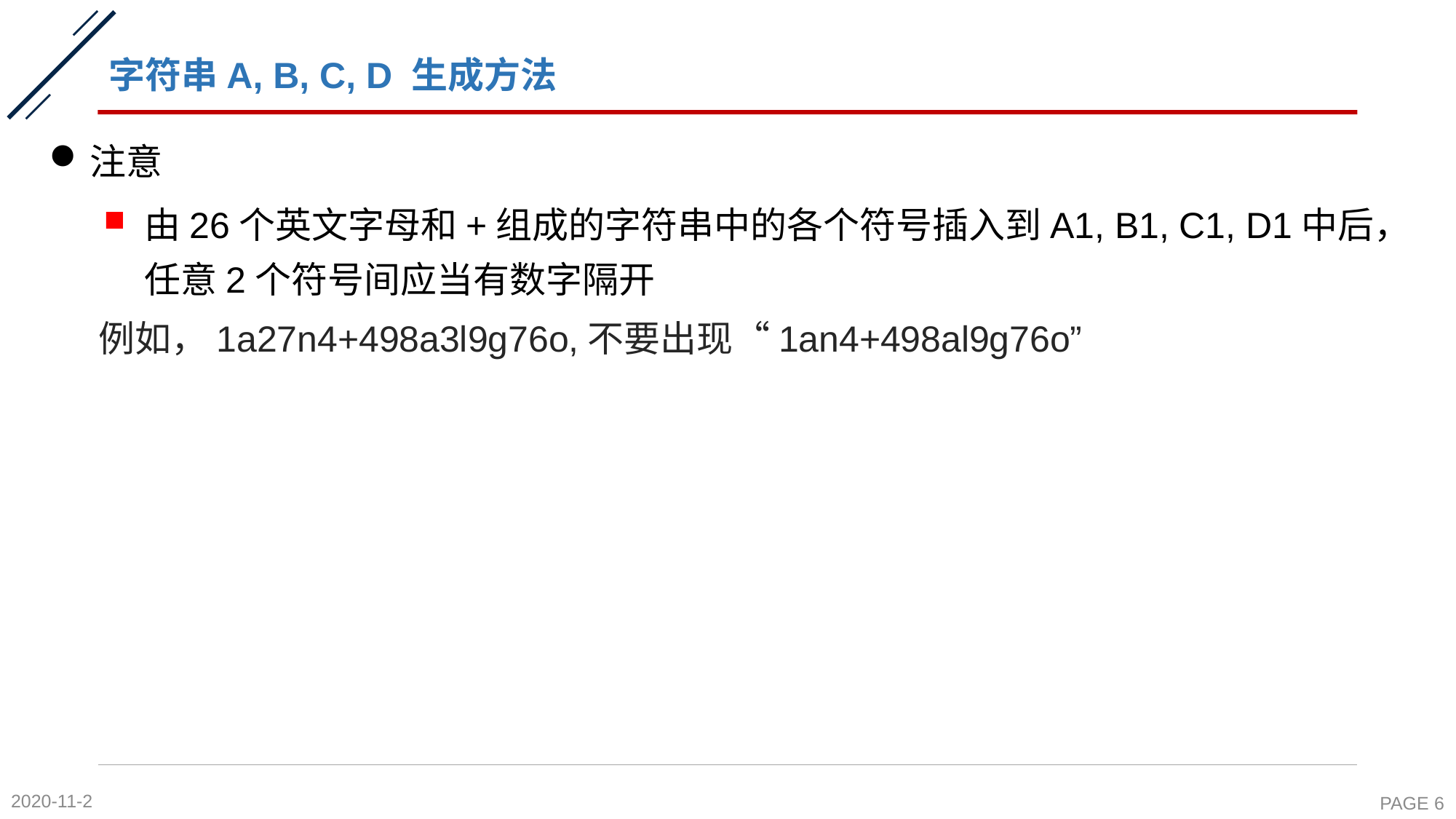

# 字符串A, B, C, D 生成方法
注意
由26个英文字母和+组成的字符串中的各个符号插入到A1, B1, C1, D1中后，任意2个符号间应当有数字隔开
     例如，1a27n4+498a3l9g76o,不要出现“1an4+498al9g76o”

2020-11-2
PAGE 6